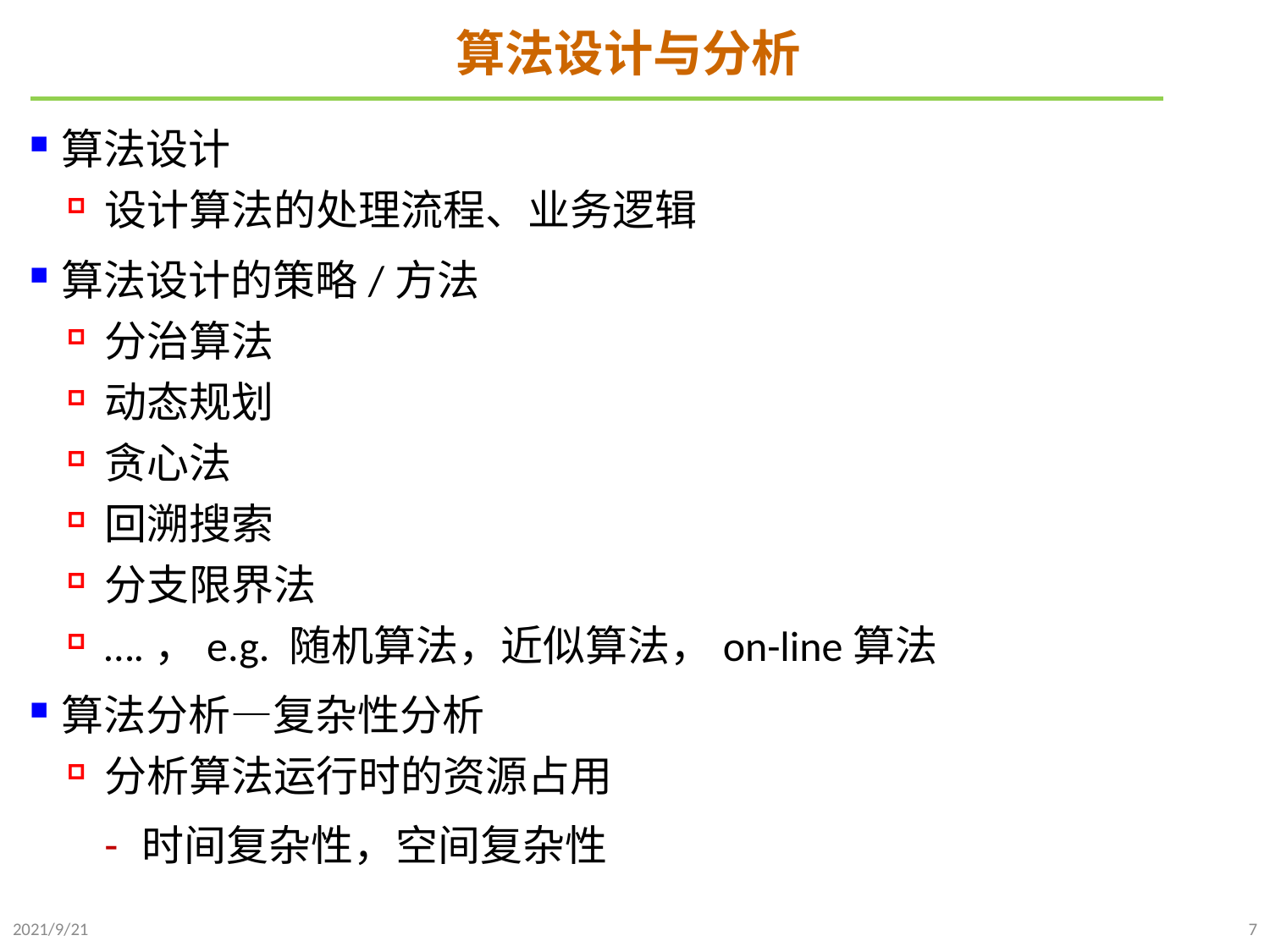

# 算法设计与分析
算法设计
设计算法的处理流程、业务逻辑
算法设计的策略/方法
分治算法
动态规划
贪心法
回溯搜索
分支限界法
….，e.g. 随机算法，近似算法，on-line算法
算法分析—复杂性分析
分析算法运行时的资源占用
时间复杂性，空间复杂性

2021/9/21
7